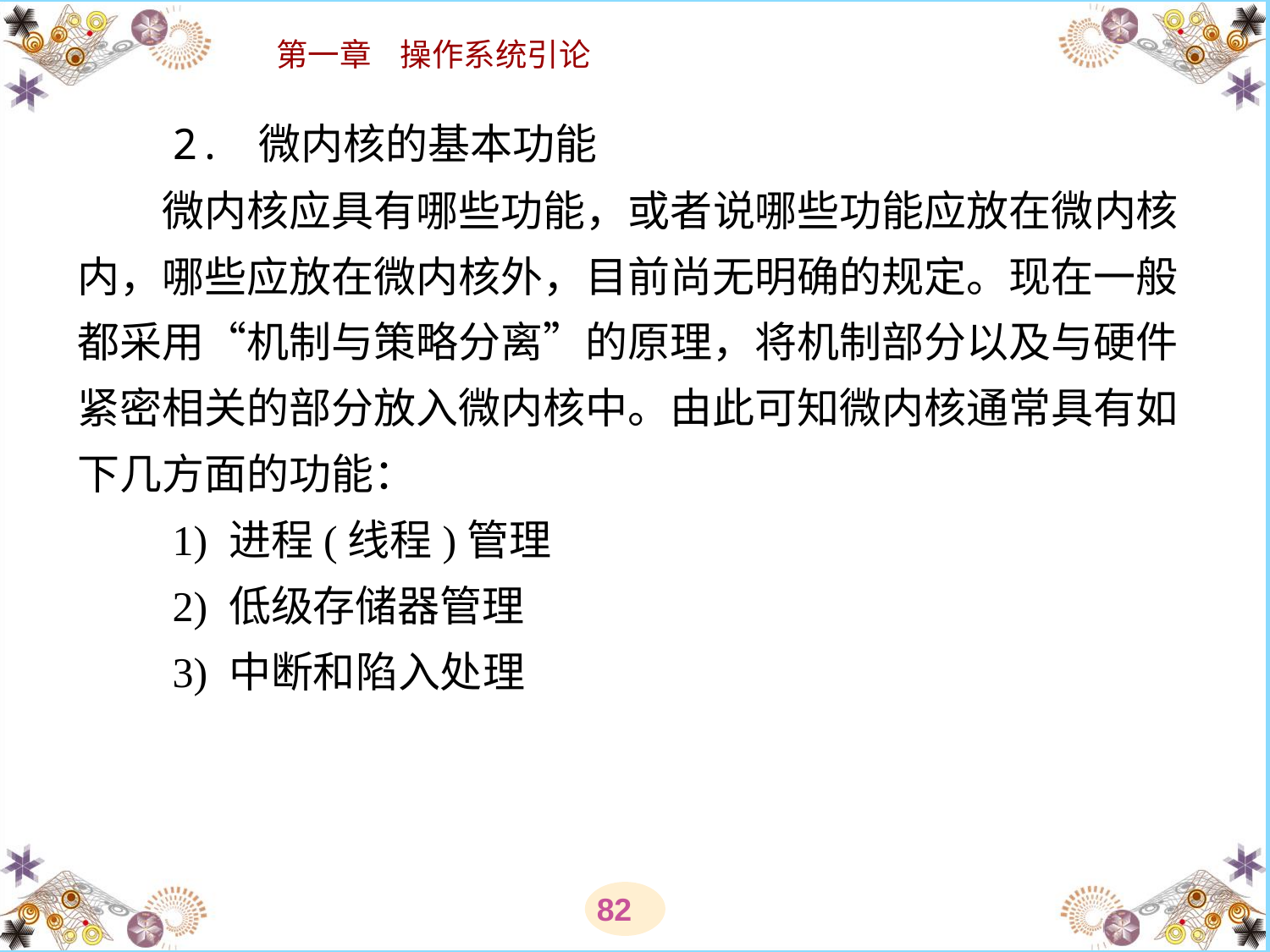

# 2. 微内核的基本功能 　　微内核应具有哪些功能，或者说哪些功能应放在微内核内，哪些应放在微内核外，目前尚无明确的规定。现在一般都采用“机制与策略分离”的原理，将机制部分以及与硬件紧密相关的部分放入微内核中。由此可知微内核通常具有如下几方面的功能： 　　1) 进程(线程)管理 　　2) 低级存储器管理 　　3) 中断和陷入处理